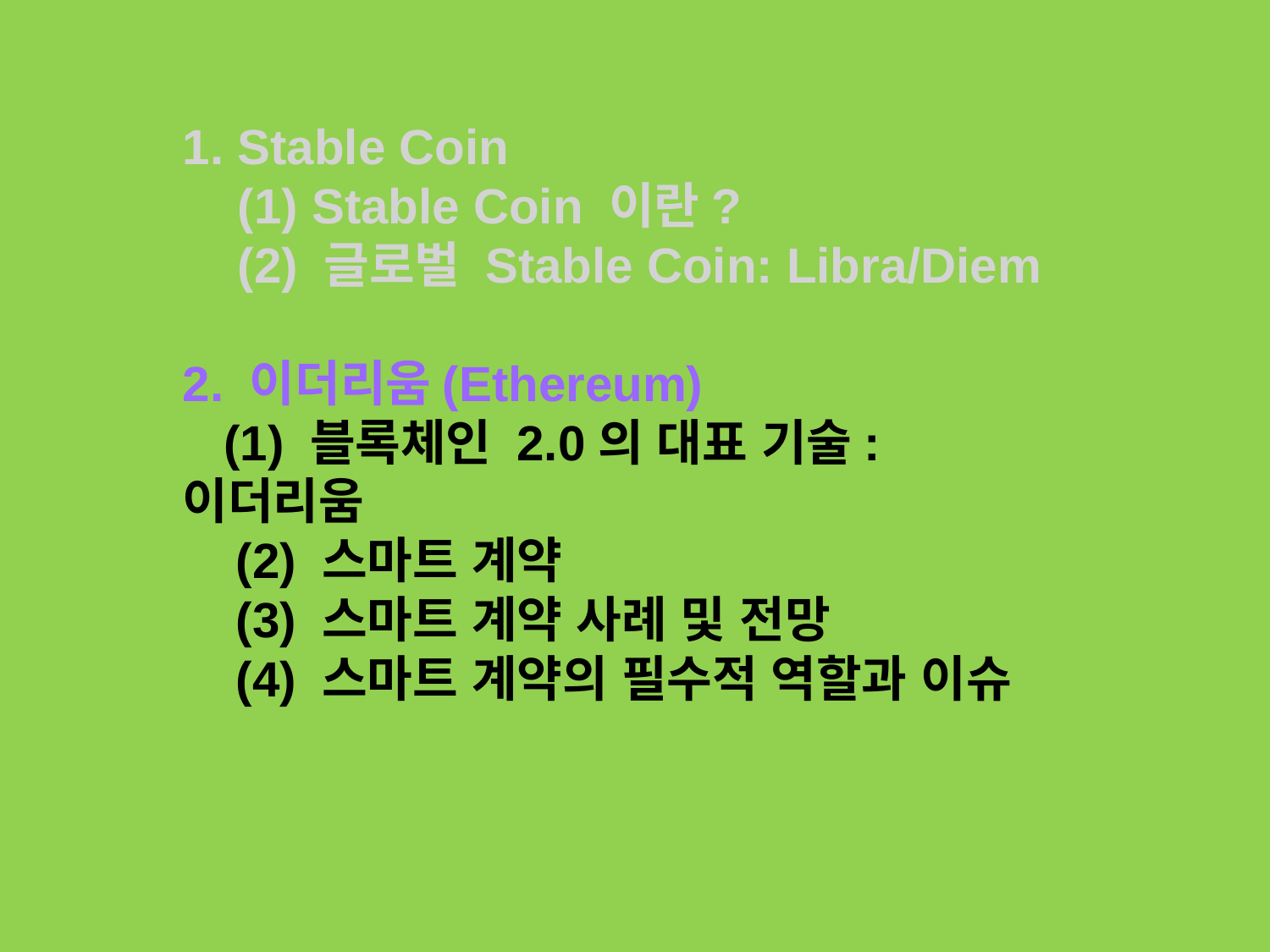

# 1. Stable Coin (1) Stable Coin 이란? (2) 글로벌 Stable Coin: Libra/Diem 2. 이더리움(Ethereum) (1) 블록체인 2.0의 대표 기술: 이더리움 (2) 스마트 계약 (3) 스마트 계약 사례 및 전망 (4) 스마트 계약의 필수적 역할과 이슈